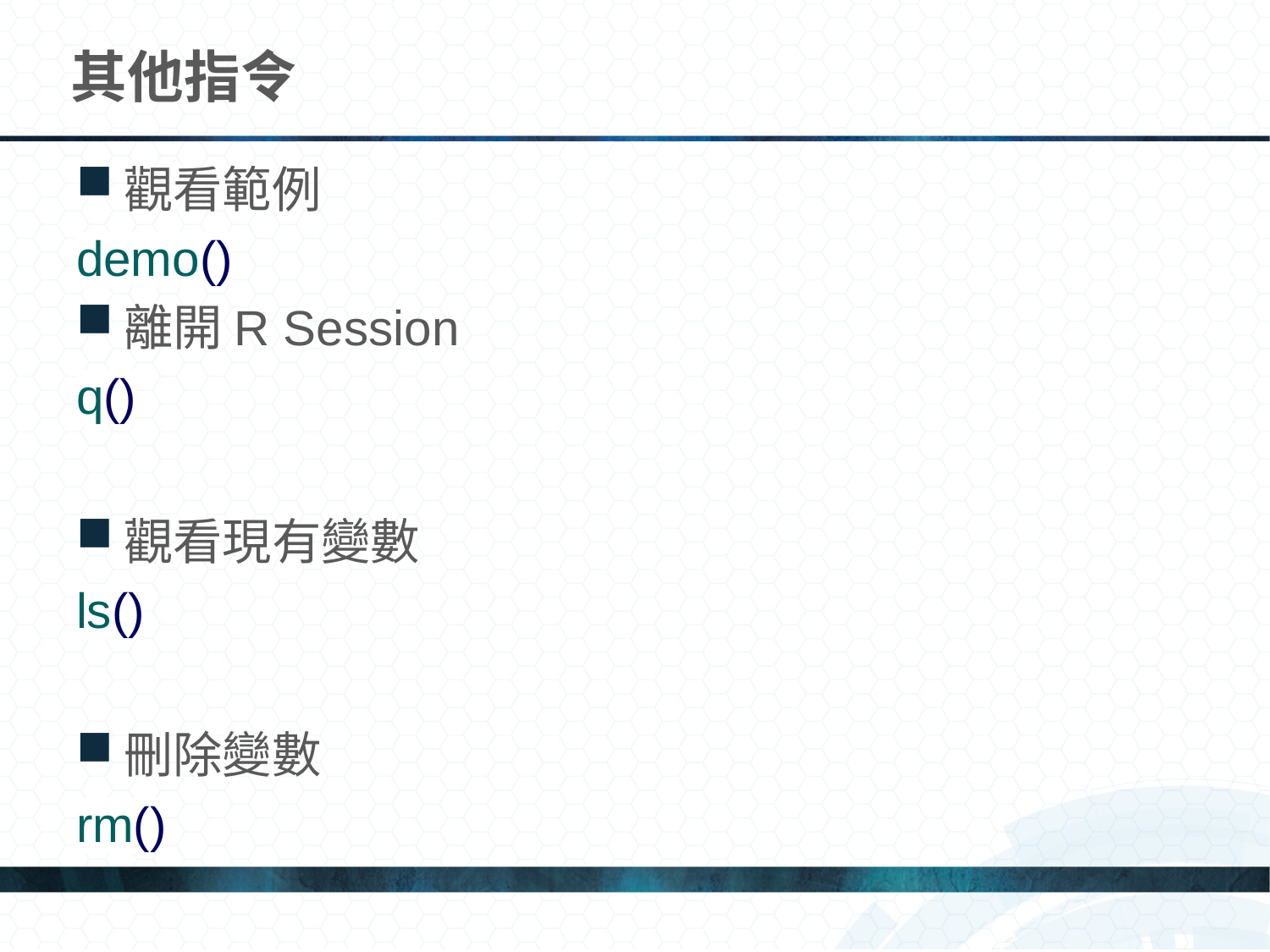

# 其他指令
觀看範例
demo()
離開R Session
q()

觀看現有變數
ls()

刪除變數
rm()